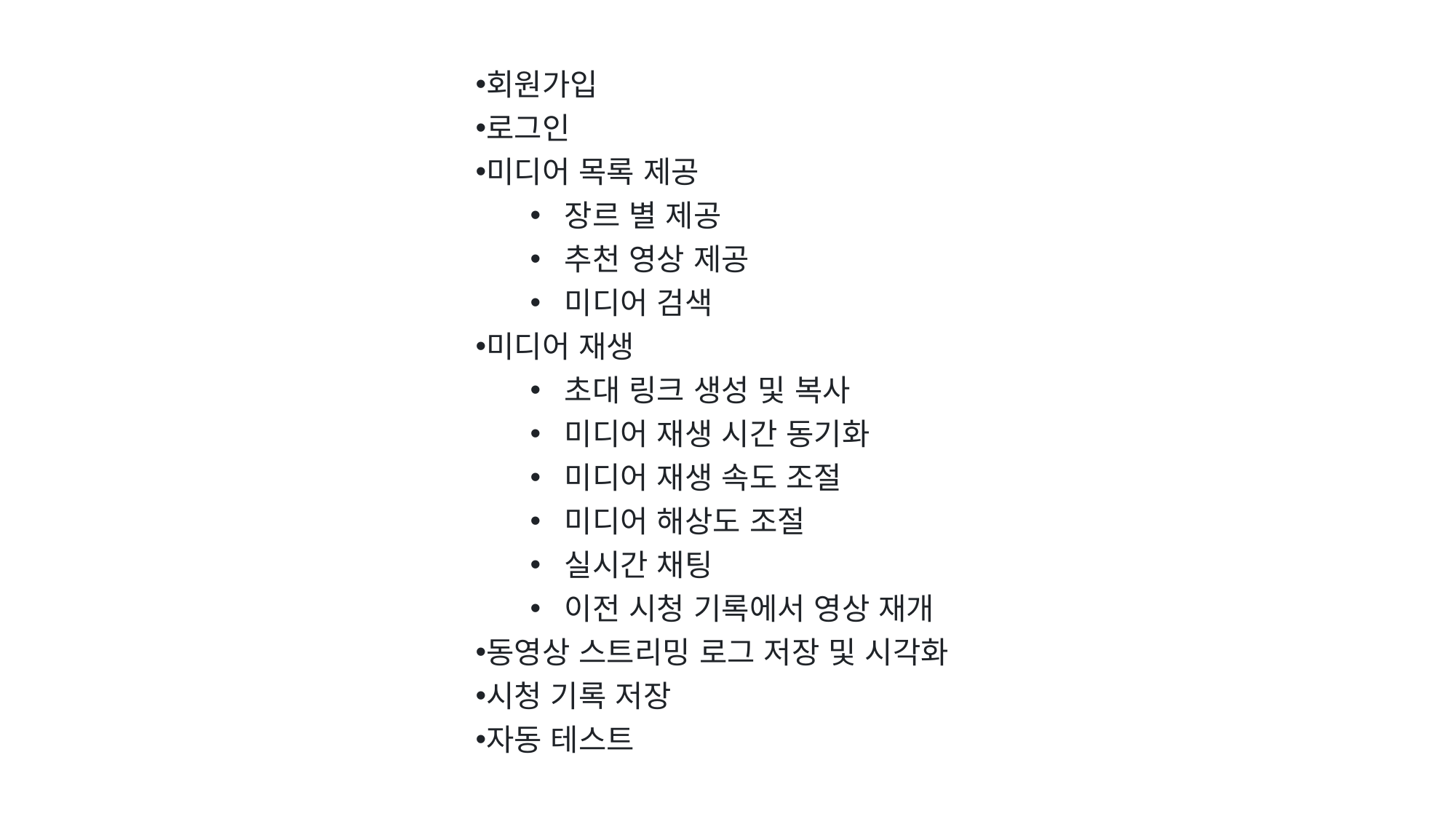

회원가입
로그인
미디어 목록 제공
장르 별 제공
추천 영상 제공
미디어 검색
미디어 재생
초대 링크 생성 및 복사
미디어 재생 시간 동기화
미디어 재생 속도 조절
미디어 해상도 조절
실시간 채팅
이전 시청 기록에서 영상 재개
동영상 스트리밍 로그 저장 및 시각화
시청 기록 저장
자동 테스트